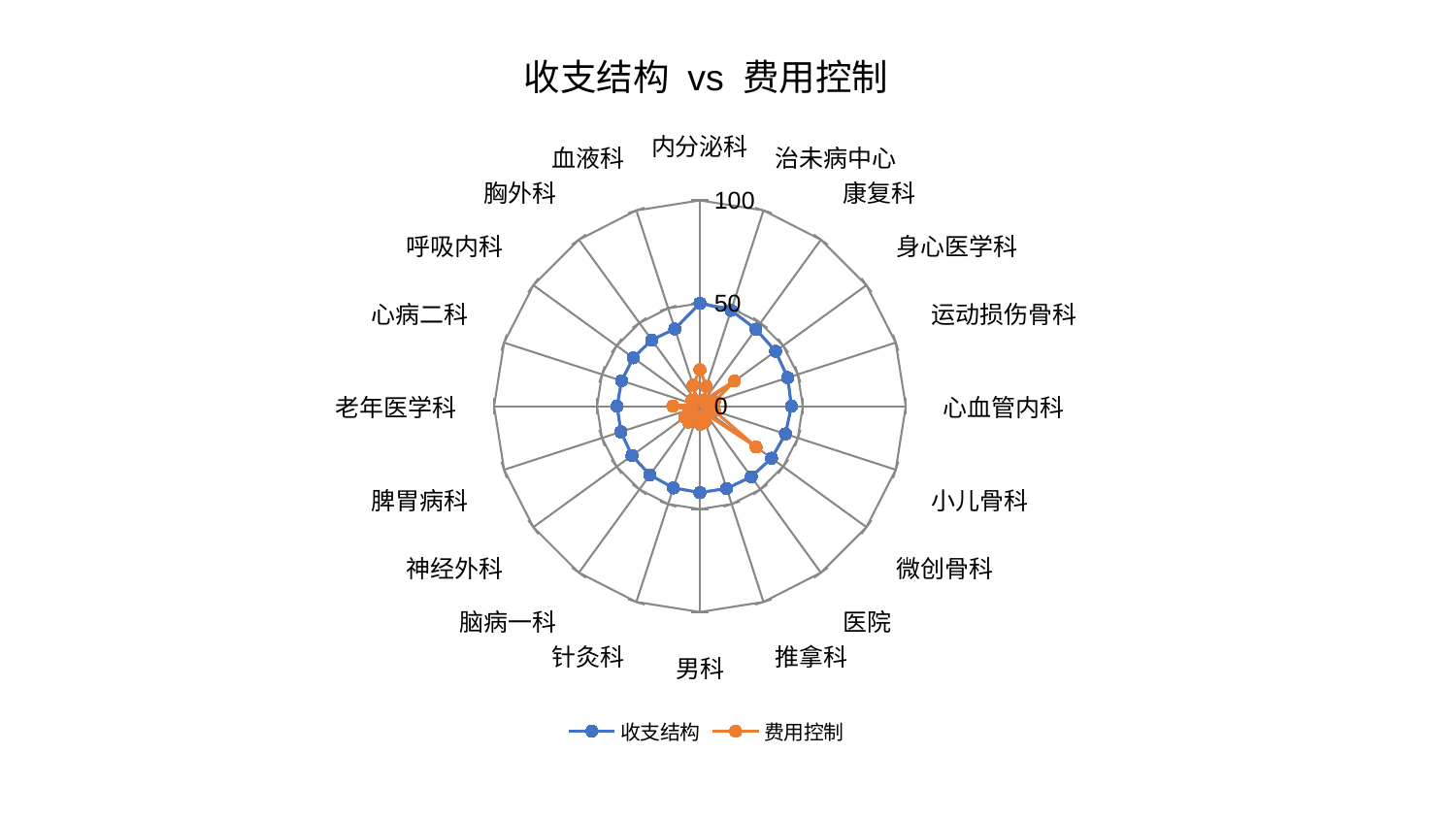

### Chart: 收支结构 vs 费用控制

| Category | 收支结构 | 费用控制 |
|---|---|---|
| 内分泌科 | 50.015895834835256 | 17.736003988808196 |
| 治未病中心 | 48.98737180577059 | 10.107878171335955 |
| 康复科 | 46.27337713009612 | 3.8278801530157525 |
| 身心医学科 | 45.436085300332486 | 20.749311909070094 |
| 运动损伤骨科 | 44.847484255337335 | 7.440124852462727 |
| 心血管内科 | 44.43714946246802 | 3.3399561324642644 |
| 小儿骨科 | 43.71910785580761 | 7.427925027365074 |
| 微创骨科 | 43.02963705435107 | 33.72675744661079 |
| 医院 | 42.40314211764804 | 4.414616162709432 |
| 推拿科 | 42.086565770835215 | 7.950674430727085 |
| 男科 | 41.980130662842605 | 8.803579953382739 |
| 针灸科 | 41.749683344987474 | 5.27663364427569 |
| 脑病一科 | 41.30229258467876 | 9.53592326764381 |
| 神经外科 | 40.81570227875432 | 9.076425300343976 |
| 脾胃病科 | 40.35559572378647 | 5.671297532285484 |
| 老年医学科 | 40.24453121916466 | 13.142375672599934 |
| 心病二科 | 40.02298530793634 | 3.4152170176832684 |
| 呼吸内科 | 40.01037796719541 | 4.843222419238926 |
| 胸外科 | 39.800168070154825 | 3.2316880632641745 |
| 血液科 | 39.462993278378924 | 10.734160158855836 |
29